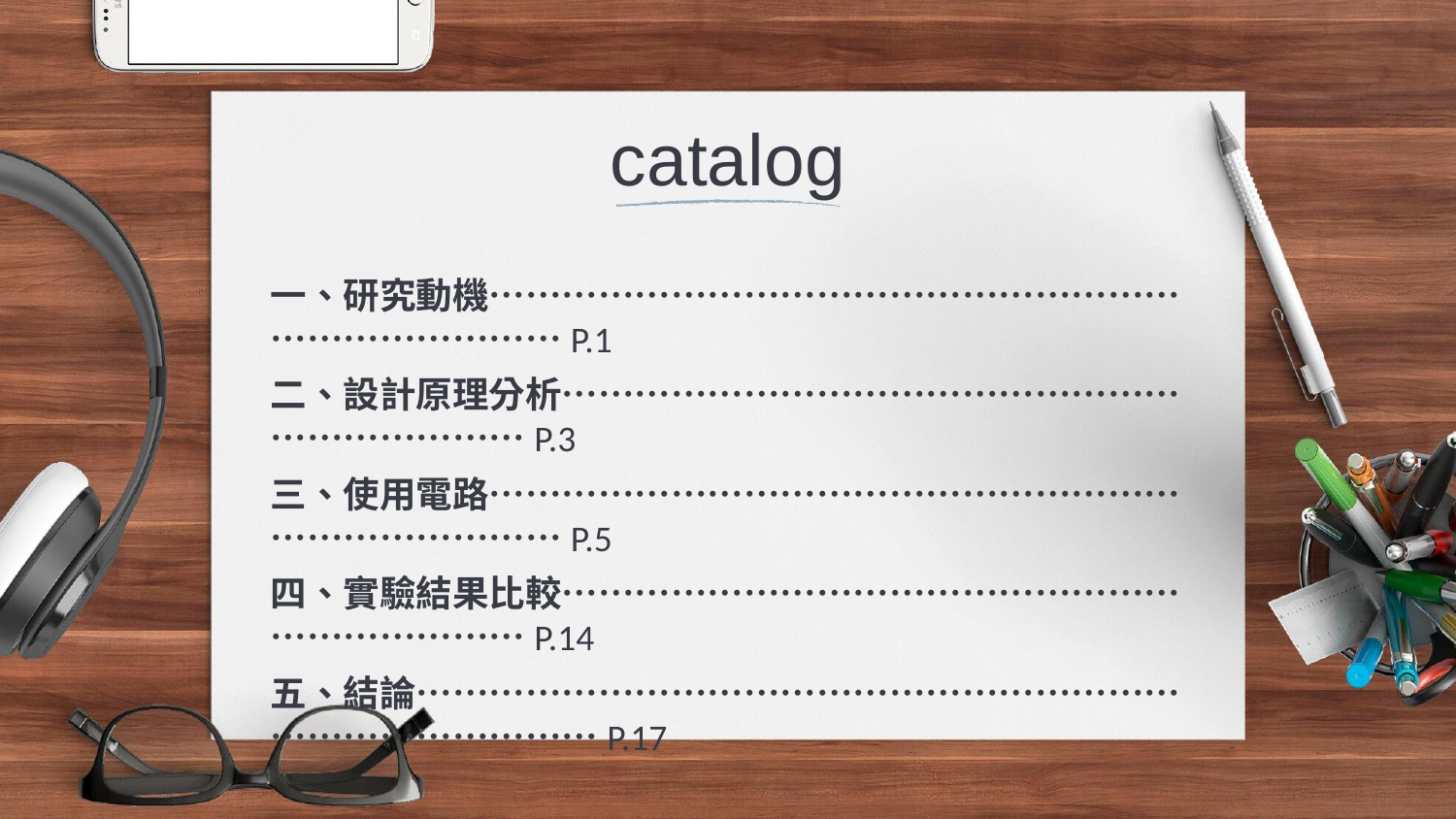

# catalog
一、研究動機………………………………………………………………………P.1
二、設計原理分析………………………………………………………………P.3
三、使用電路………………………………………………………………………P.5
四、實驗結果比較………………………………………………………………P.14
五、結論………………………………………………………………………………P.17